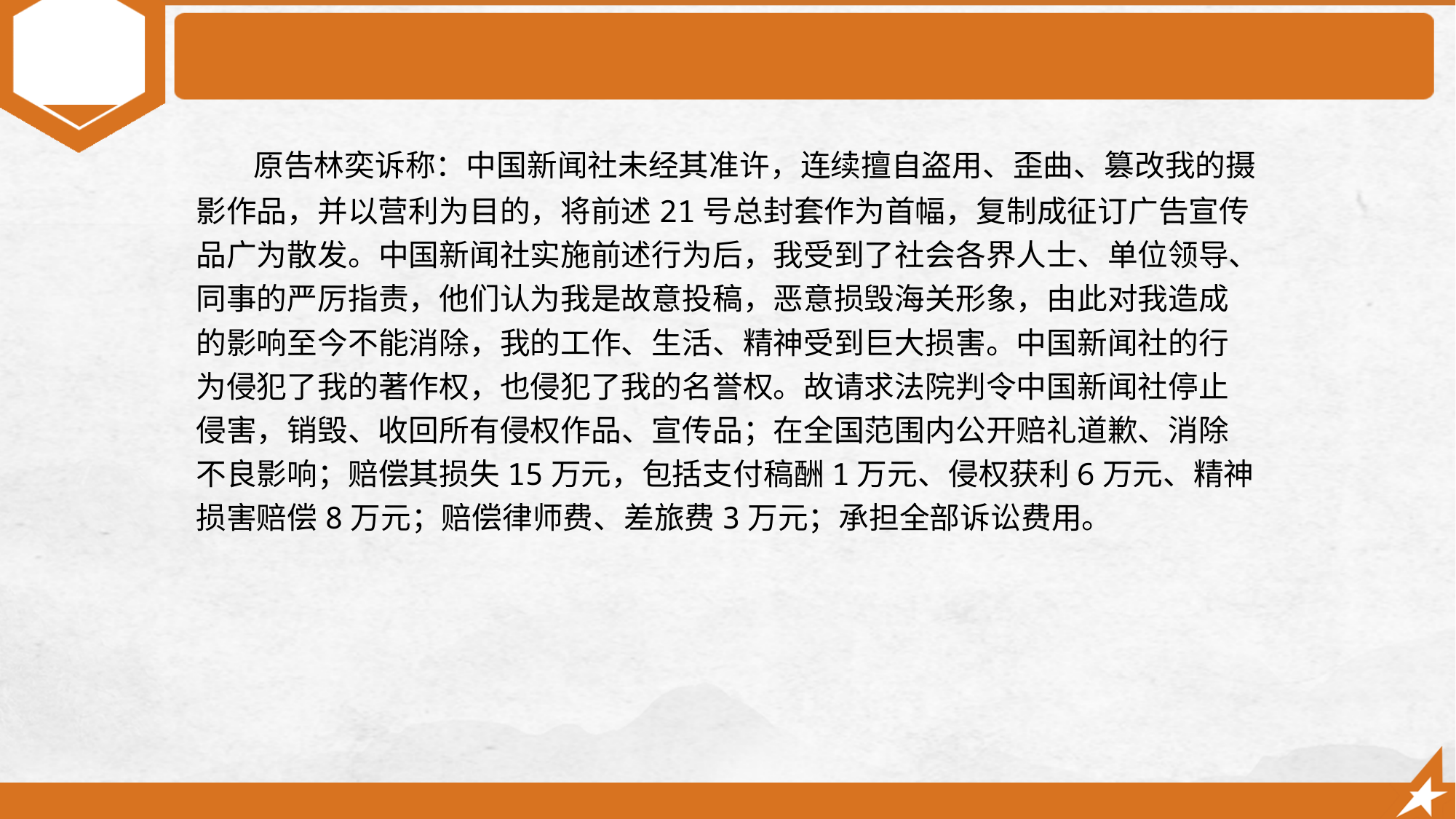

原告林奕诉称：中国新闻社未经其准许，连续擅自盗用、歪曲、篡改我的摄影作品，并以营利为目的，将前述21号总封套作为首幅，复制成征订广告宣传品广为散发。中国新闻社实施前述行为后，我受到了社会各界人士、单位领导、同事的严厉指责，他们认为我是故意投稿，恶意损毁海关形象，由此对我造成的影响至今不能消除，我的工作、生活、精神受到巨大损害。中国新闻社的行为侵犯了我的著作权，也侵犯了我的名誉权。故请求法院判令中国新闻社停止侵害，销毁、收回所有侵权作品、宣传品；在全国范围内公开赔礼道歉、消除不良影响；赔偿其损失15万元，包括支付稿酬1万元、侵权获利6万元、精神损害赔偿8万元；赔偿律师费、差旅费3万元；承担全部诉讼费用。